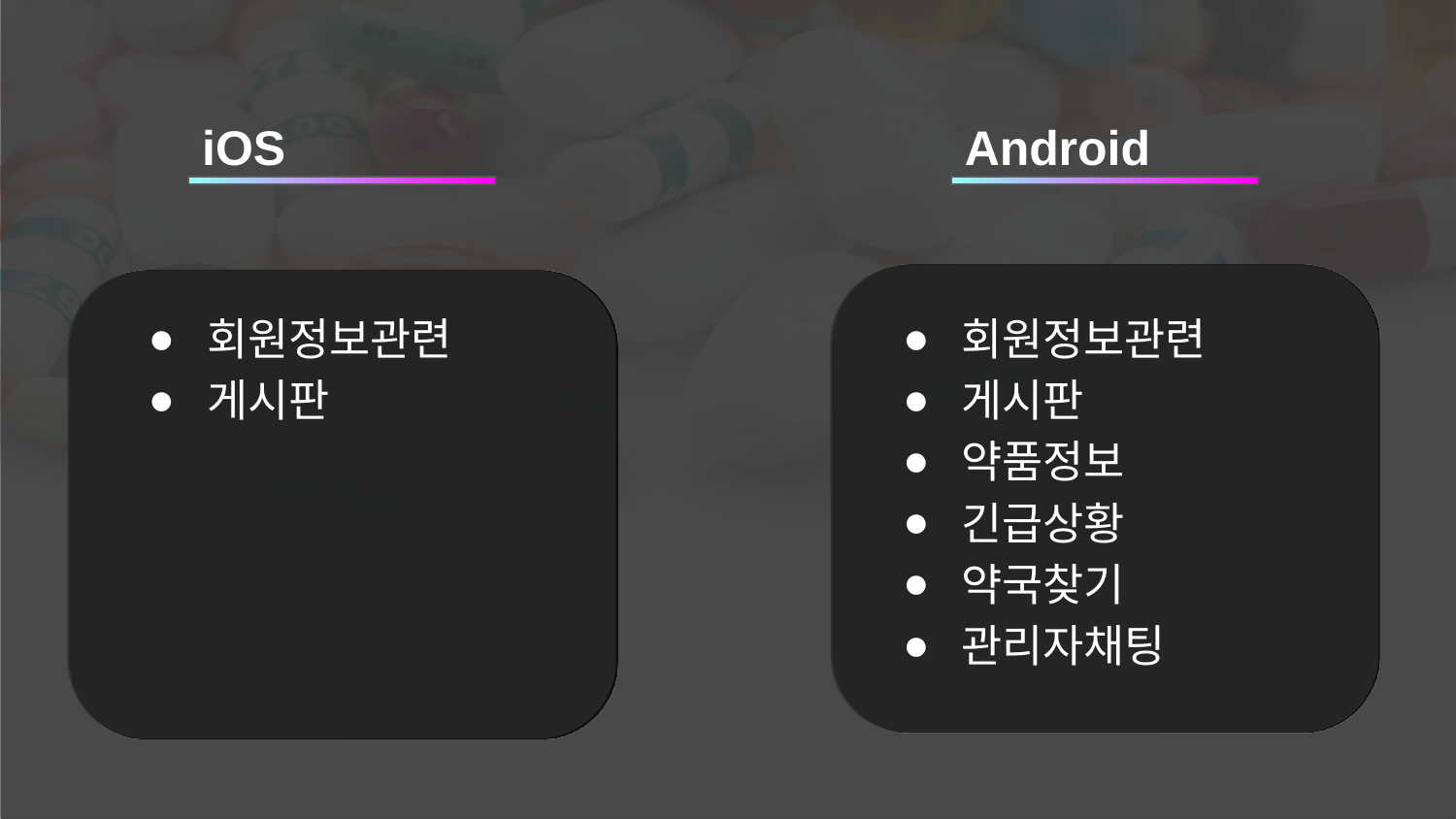

iOS
Android

회원정보관련
게시판
회원정보관련
게시판
약품정보
긴급상황
약국찾기
관리자채팅